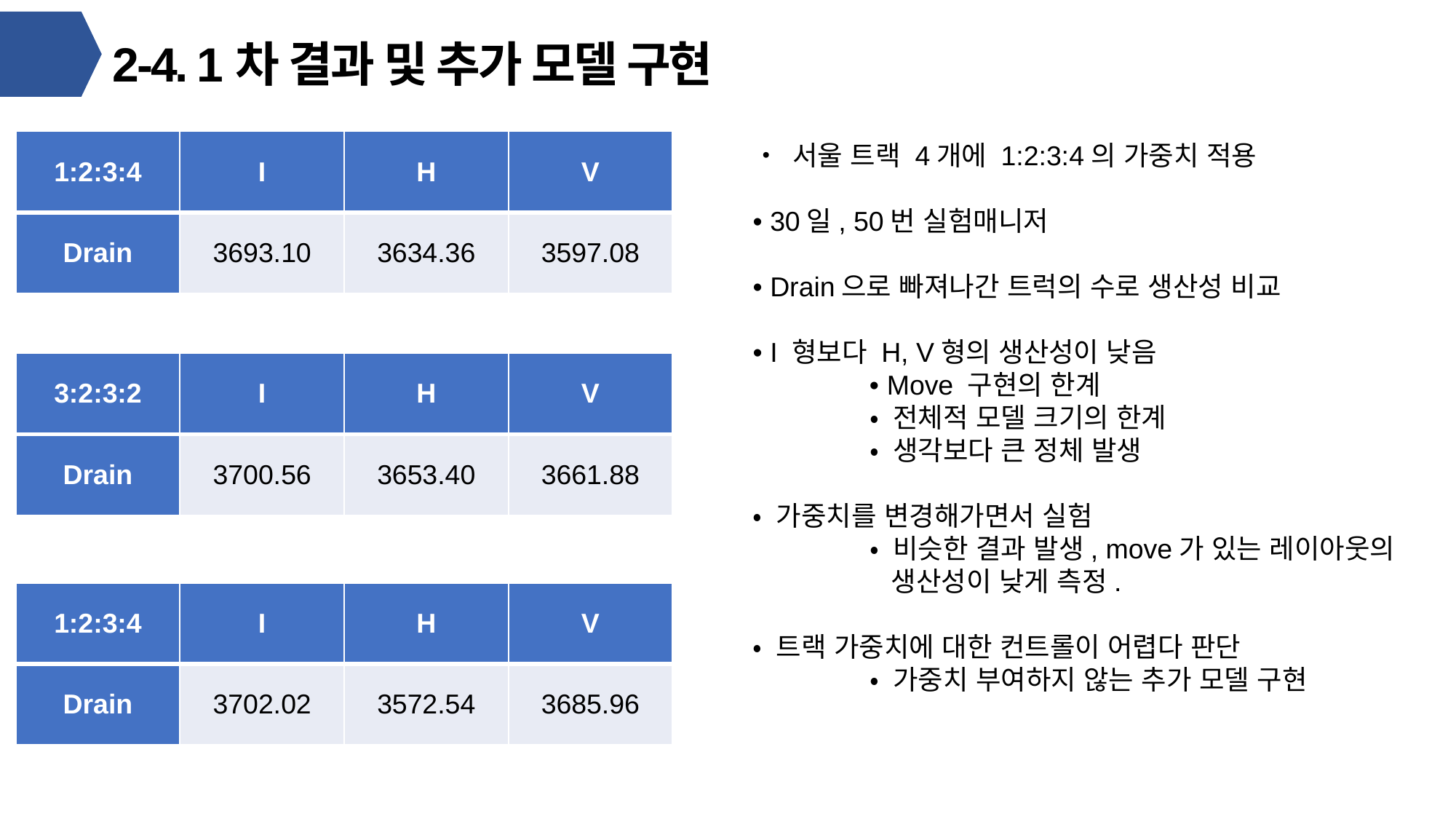

# 2-4. 1차 결과 및 추가 모델 구현
| 1:2:3:4 | I | H | V |
| --- | --- | --- | --- |
| Drain | 3693.10 | 3634.36 | 3597.08 |
• 서울 트랙 4개에 1:2:3:4의 가중치 적용

• 30일, 50번 실험매니저

• Drain으로 빠져나간 트럭의 수로 생산성 비교

• I 형보다 H, V형의 생산성이 낮음
	 • Move 구현의 한계
	 • 전체적 모델 크기의 한계
	 • 생각보다 큰 정체 발생

• 가중치를 변경해가면서 실험
	 • 비슷한 결과 발생, move가 있는 레이아웃의
	   생산성이 낮게 측정.

• 트랙 가중치에 대한 컨트롤이 어렵다 판단
	 • 가중치 부여하지 않는 추가 모델 구현

| 3:2:3:2 | I | H | V |
| --- | --- | --- | --- |
| Drain | 3700.56 | 3653.40 | 3661.88 |
| 1:2:3:4 | I | H | V |
| --- | --- | --- | --- |
| Drain | 3702.02 | 3572.54 | 3685.96 |